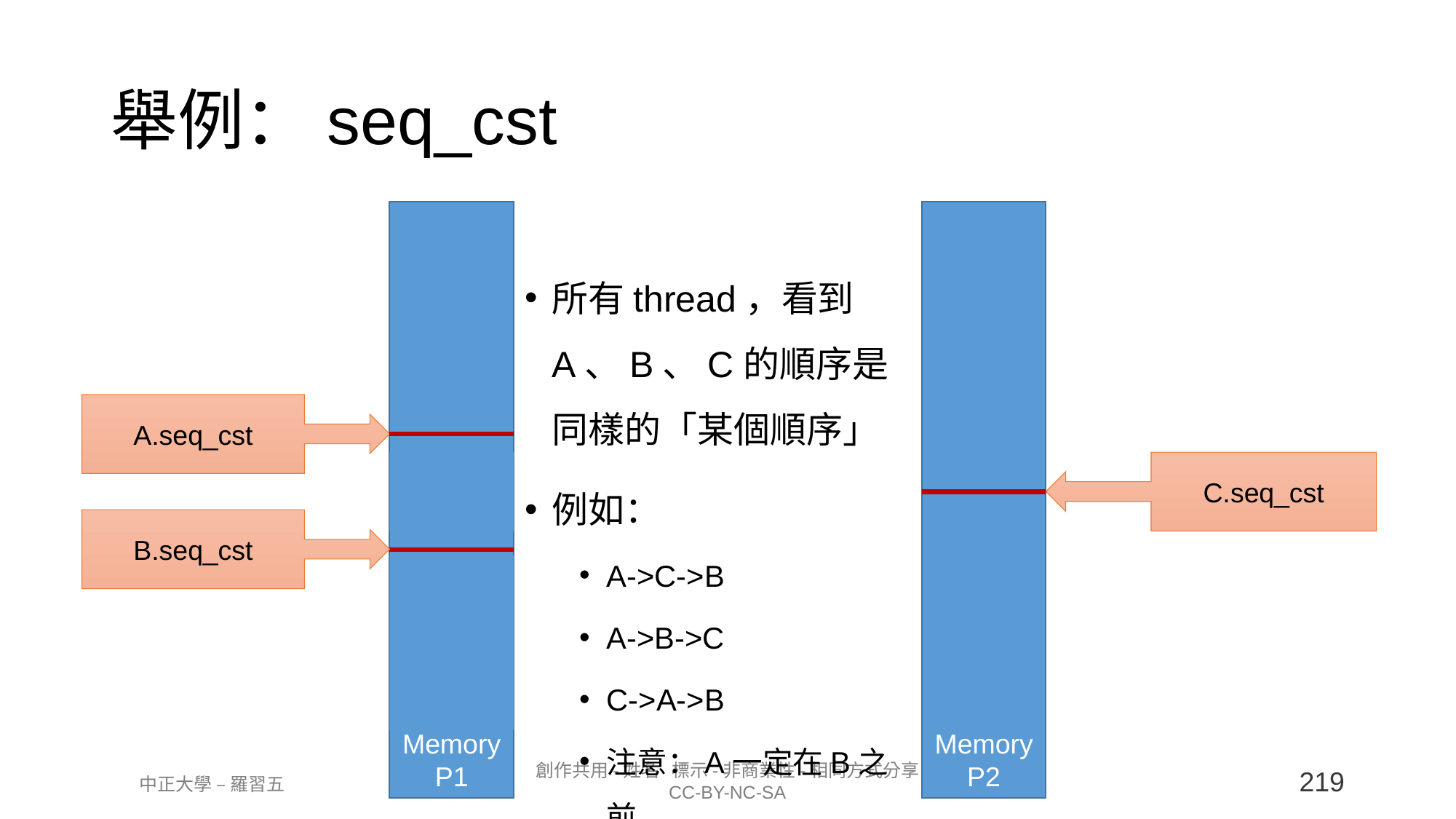

# 舉例：seq_cst
Memory
P1
Memory
P2

所有thread，看到A、B、C的順序是同樣的「某個順序」
例如：
A->C->B
A->B->C
C->A->B
注意：A一定在B之前
A.seq_cst

C.seq_cst
B.seq_cst